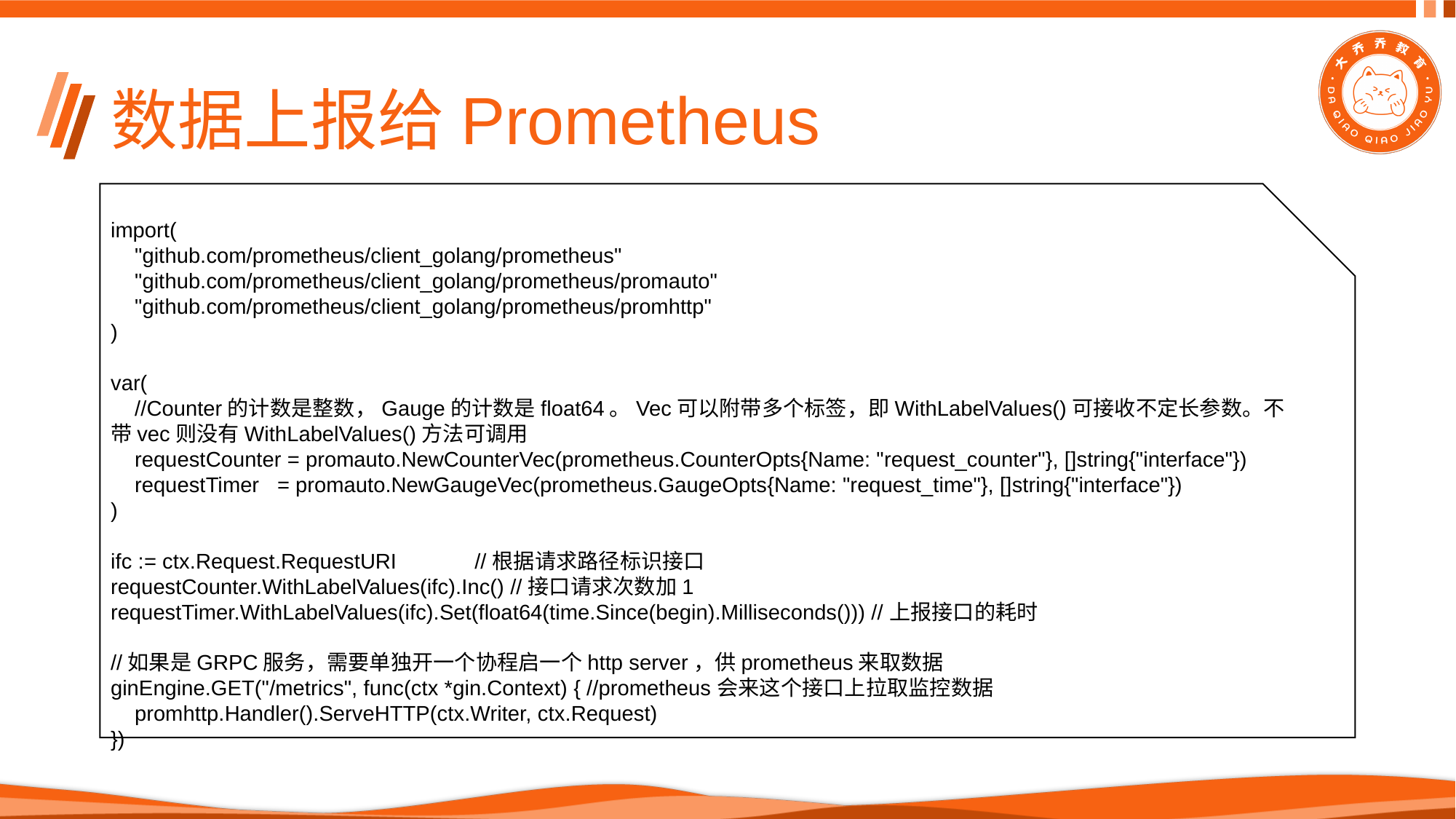

# 数据上报给Prometheus
import(
    "github.com/prometheus/client_golang/prometheus"
    "github.com/prometheus/client_golang/prometheus/promauto"
    "github.com/prometheus/client_golang/prometheus/promhttp"
)

var(
    //Counter的计数是整数，Gauge的计数是float64。Vec可以附带多个标签，即WithLabelValues()可接收不定长参数。不带vec则没有WithLabelValues()方法可调用
    requestCounter = promauto.NewCounterVec(prometheus.CounterOpts{Name: "request_counter"}, []string{"interface"})
    requestTimer   = promauto.NewGaugeVec(prometheus.GaugeOpts{Name: "request_time"}, []string{"interface"})
)

ifc := ctx.Request.RequestURI             //根据请求路径标识接口
requestCounter.WithLabelValues(ifc).Inc() //接口请求次数加1
requestTimer.WithLabelValues(ifc).Set(float64(time.Since(begin).Milliseconds())) //上报接口的耗时

//如果是GRPC服务，需要单独开一个协程启一个http server，供prometheus来取数据
ginEngine.GET("/metrics", func(ctx *gin.Context) { //prometheus会来这个接口上拉取监控数据
    promhttp.Handler().ServeHTTP(ctx.Writer, ctx.Request)
})